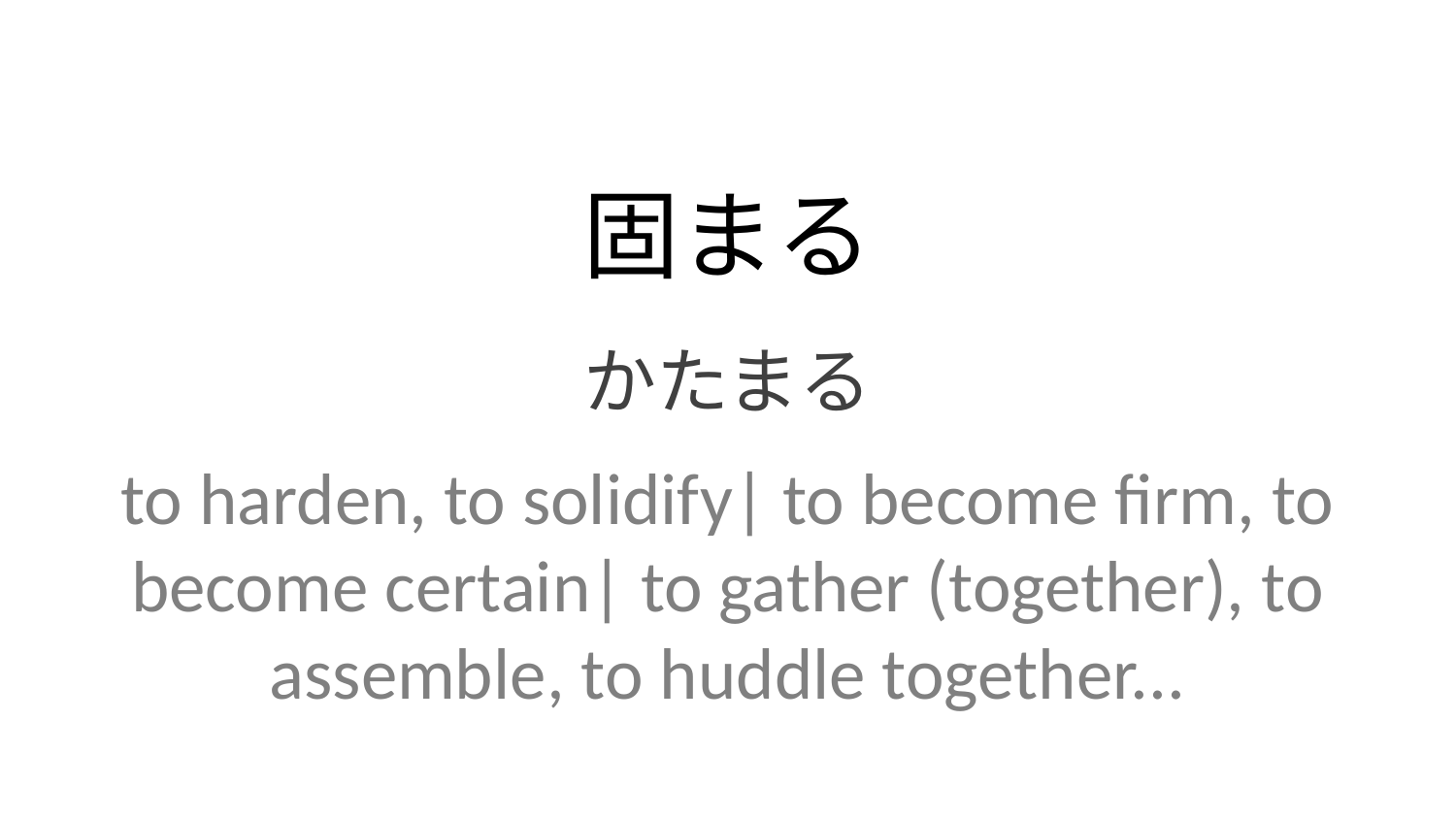

固まる

かたまる
to harden, to solidify| to become firm, to become certain| to gather (together), to assemble, to huddle together...